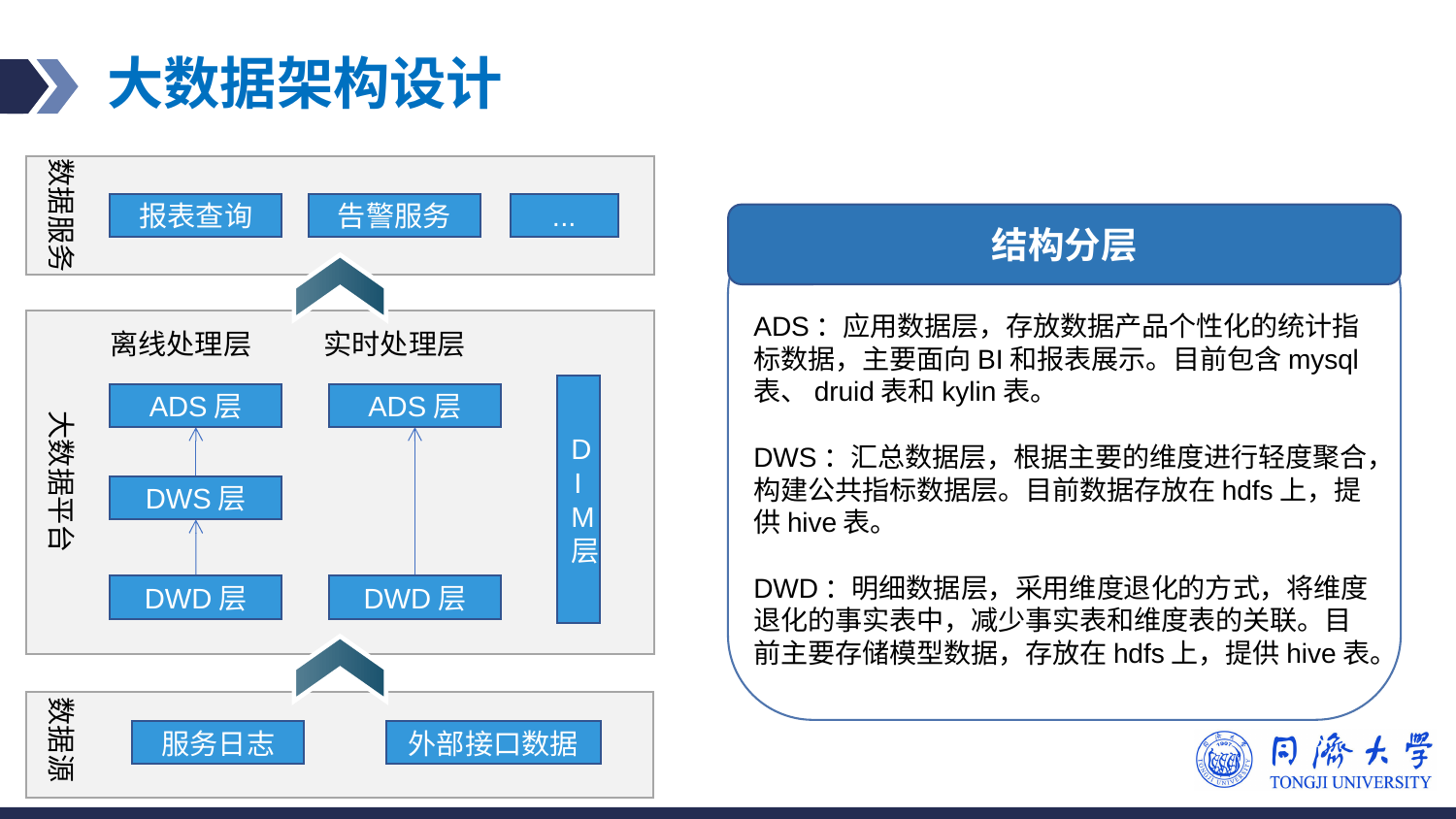

# 大数据架构设计
数据服务

报表查询
...
告警服务
离线处理层
实时处理层
大数据平台
D
I
M
层
ADS层
ADS层
DWS层
DWD层
DWD层
数据源
服务日志
外部接口数据

结构分层

ADS：应用数据层，存放数据产品个性化的统计指标数据，主要面向BI和报表展示。目前包含mysql表、druid表和kylin表。

DWS：汇总数据层，根据主要的维度进行轻度聚合，构建公共指标数据层。目前数据存放在hdfs上，提供hive表。

DWD：明细数据层，采用维度退化的方式，将维度退化的事实表中，减少事实表和维度表的关联。目前主要存储模型数据，存放在hdfs上，提供hive表。